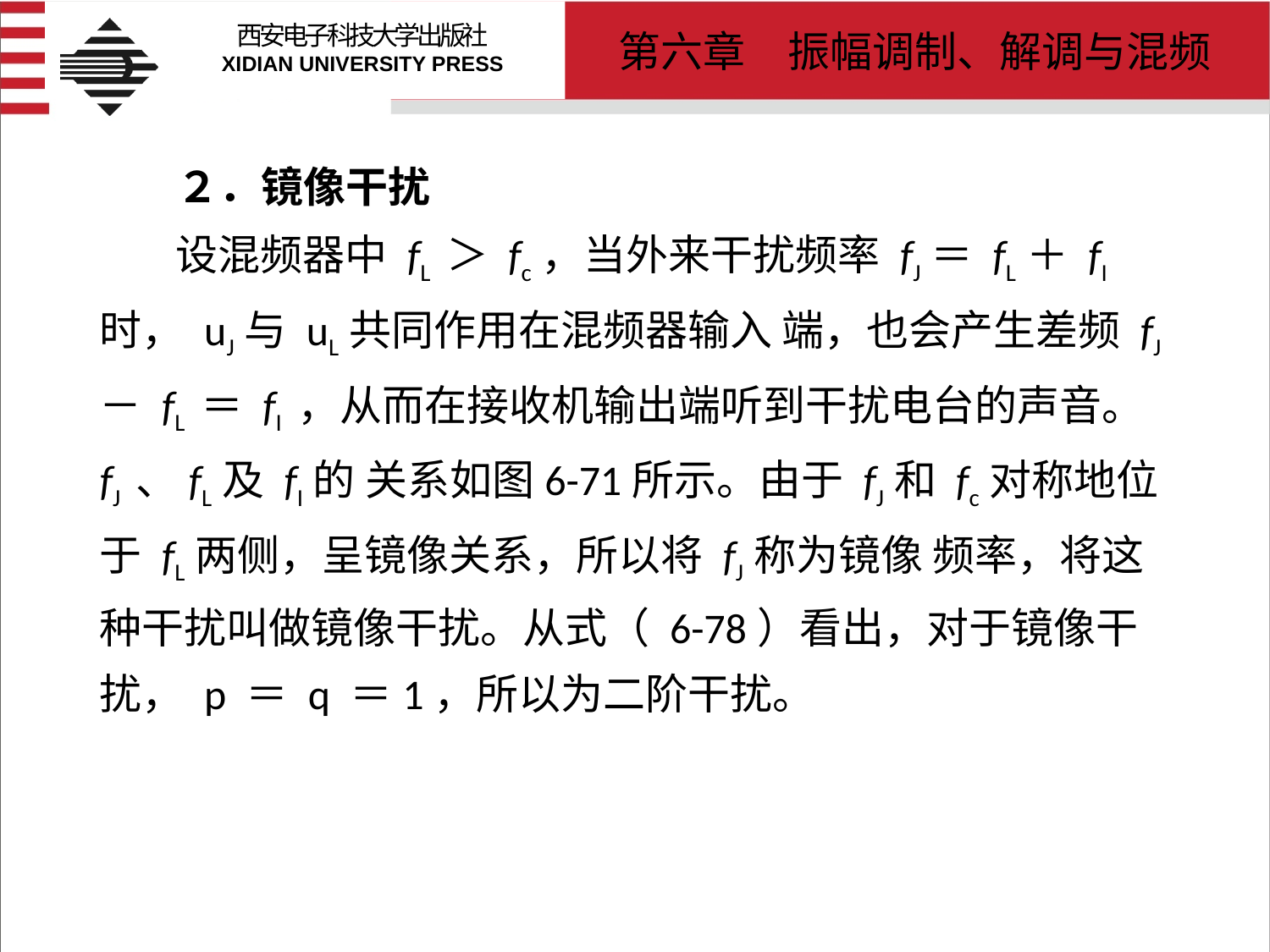

# ２．镜像干扰 设混频器中 fL ＞ fc，当外来干扰频率 fJ＝ fL＋ fI时， uJ与 uL共同作用在混频器输入 端，也会产生差频 fJ － fL ＝ fI ，从而在接收机输出端听到干扰电台的声音。 fJ 、fL及 fI的 关系如图6-71所示。由于 fJ和 fc对称地位于 fL两侧，呈镜像关系，所以将 fJ称为镜像 频率，将这种干扰叫做镜像干扰。从式（ 6-78）看出，对于镜像干扰， p ＝ q ＝1，所以为二阶干扰。